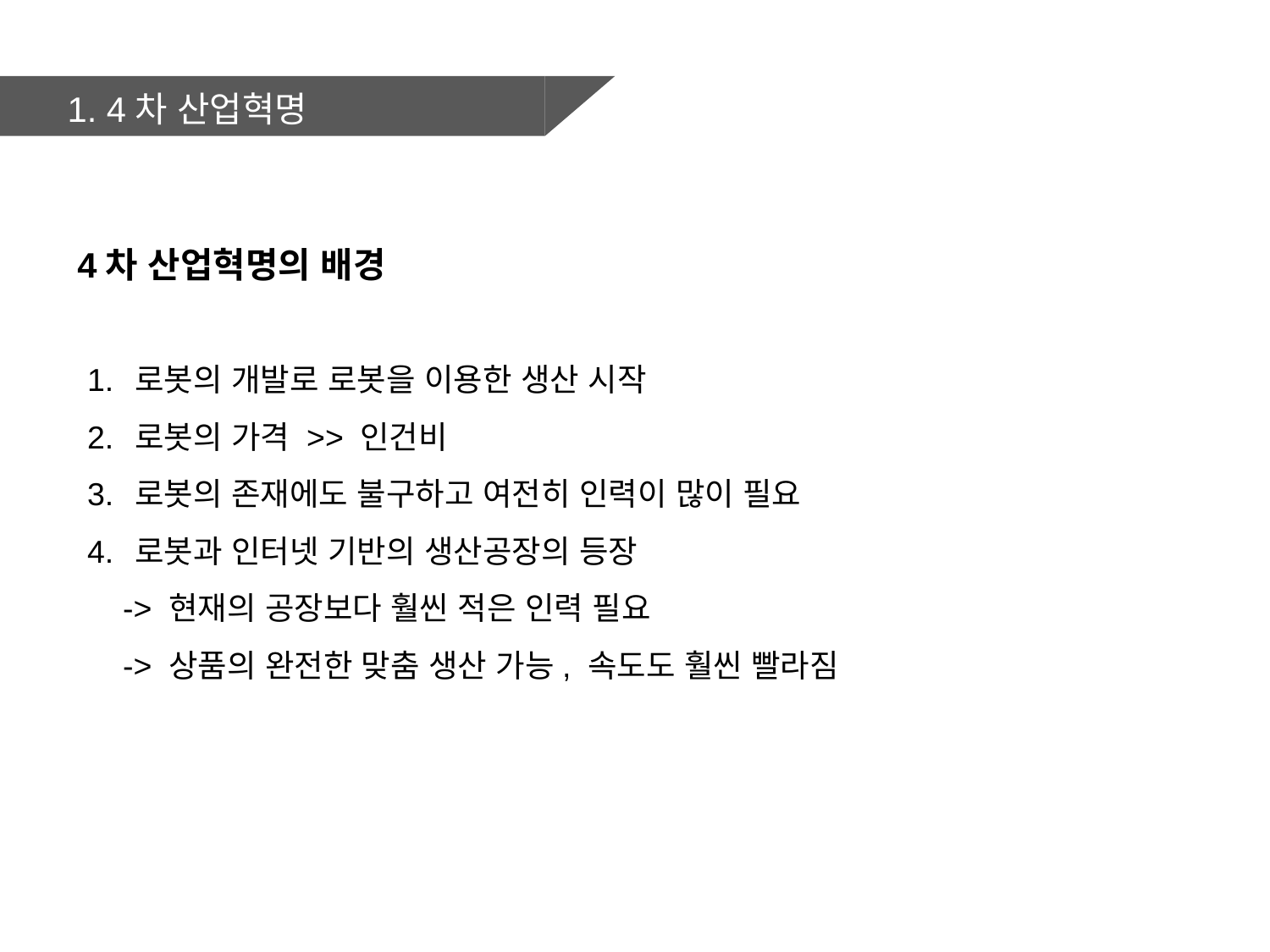

1. 4차 산업혁명
4차 산업혁명의 배경

로봇의 개발로 로봇을 이용한 생산 시작
로봇의 가격 >> 인건비
로봇의 존재에도 불구하고 여전히 인력이 많이 필요
로봇과 인터넷 기반의 생산공장의 등장
    -> 현재의 공장보다 훨씬 적은 인력 필요
    -> 상품의 완전한 맞춤 생산 가능, 속도도 훨씬 빨라짐